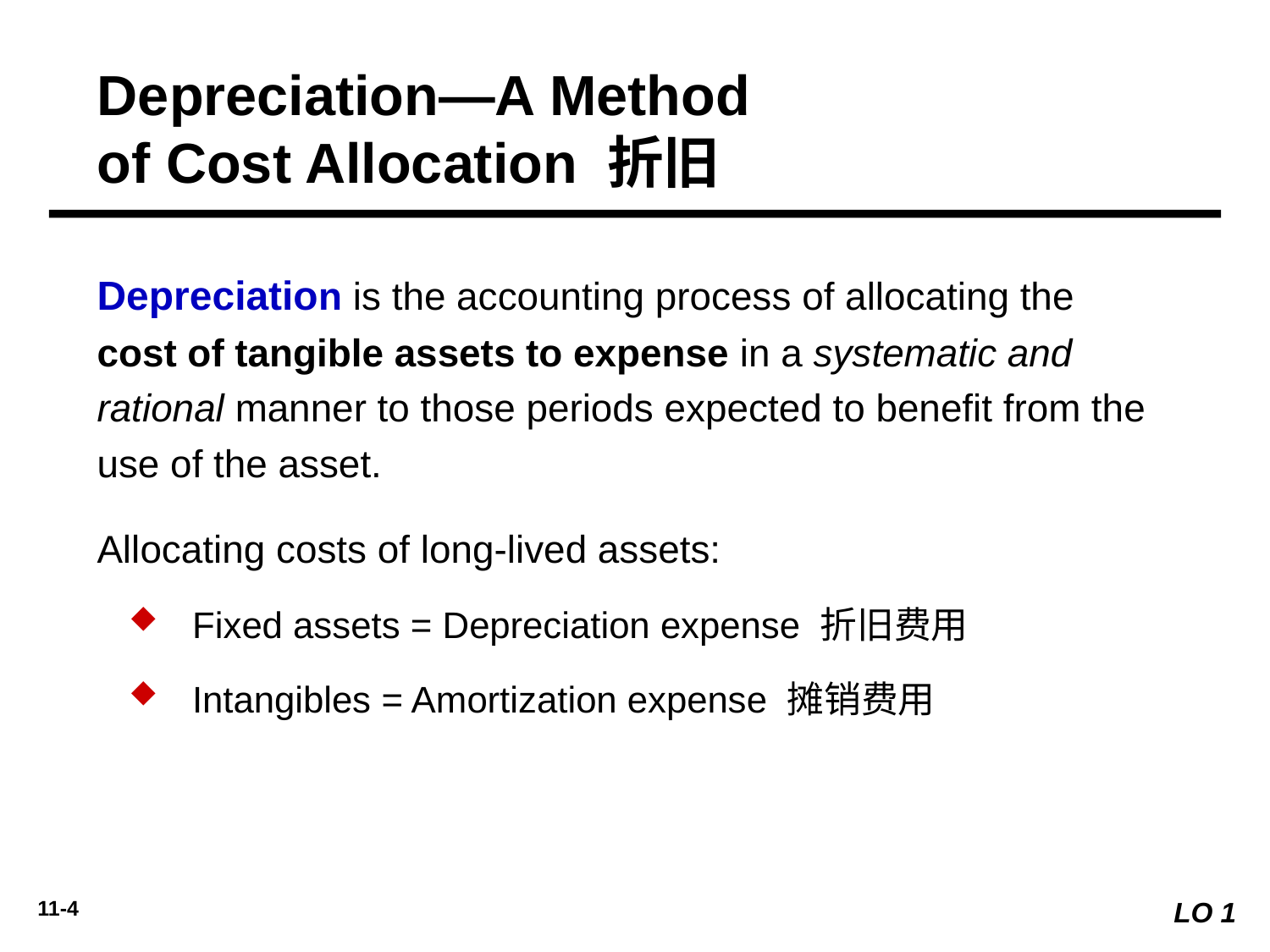

Depreciation—A Method
of Cost Allocation 折旧

Depreciation is the accounting process of allocating the cost of tangible assets to expense in a systematic and rational manner to those periods expected to benefit from the use of the asset.
Allocating costs of long-lived assets:
Fixed assets = Depreciation expense 折旧费用
Intangibles = Amortization expense 摊销费用
LO 1